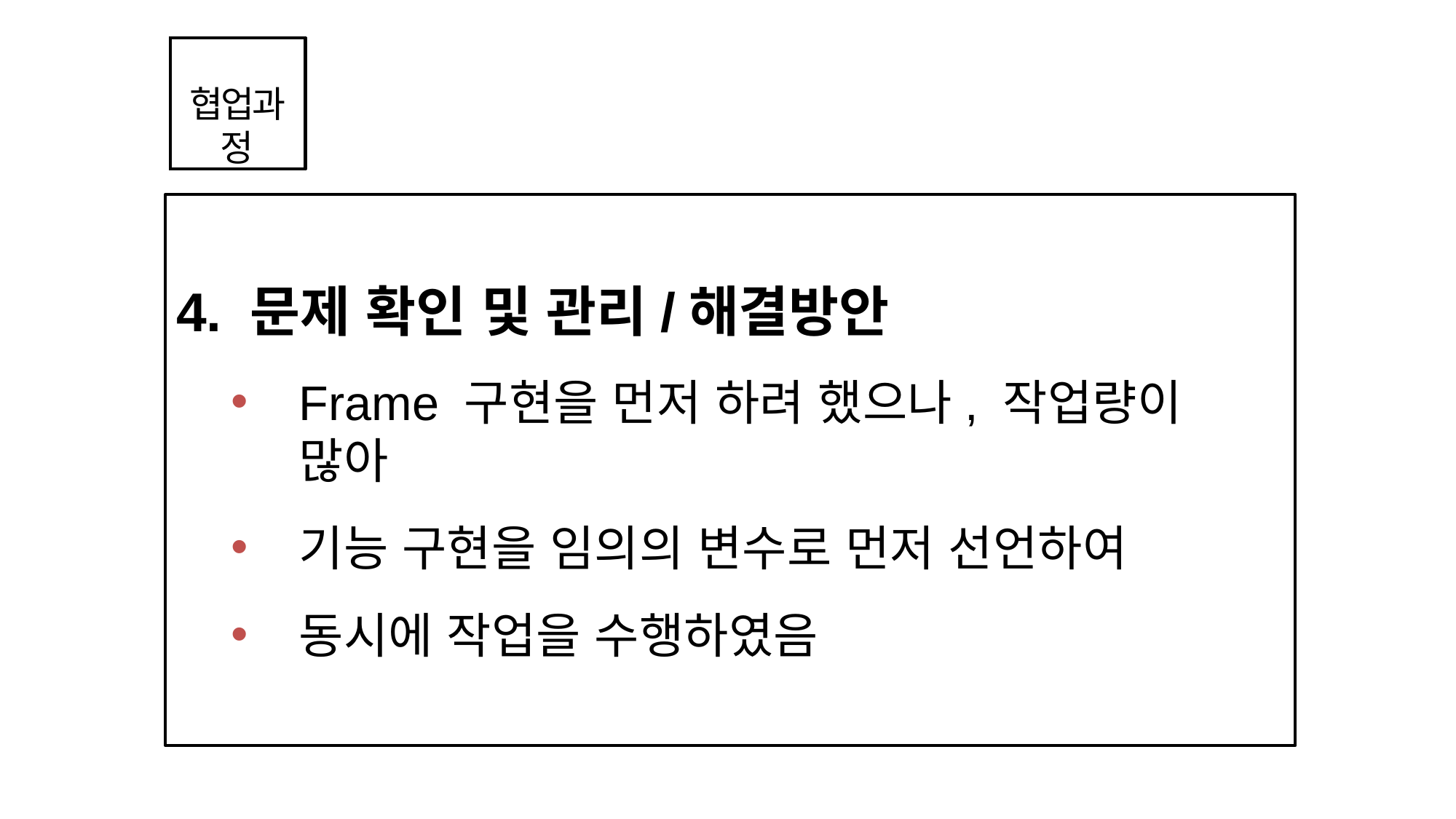

협업과정
4. 문제 확인 및 관리/해결방안
Frame 구현을 먼저 하려 했으나, 작업량이 많아
기능 구현을 임의의 변수로 먼저 선언하여
동시에 작업을 수행하였음